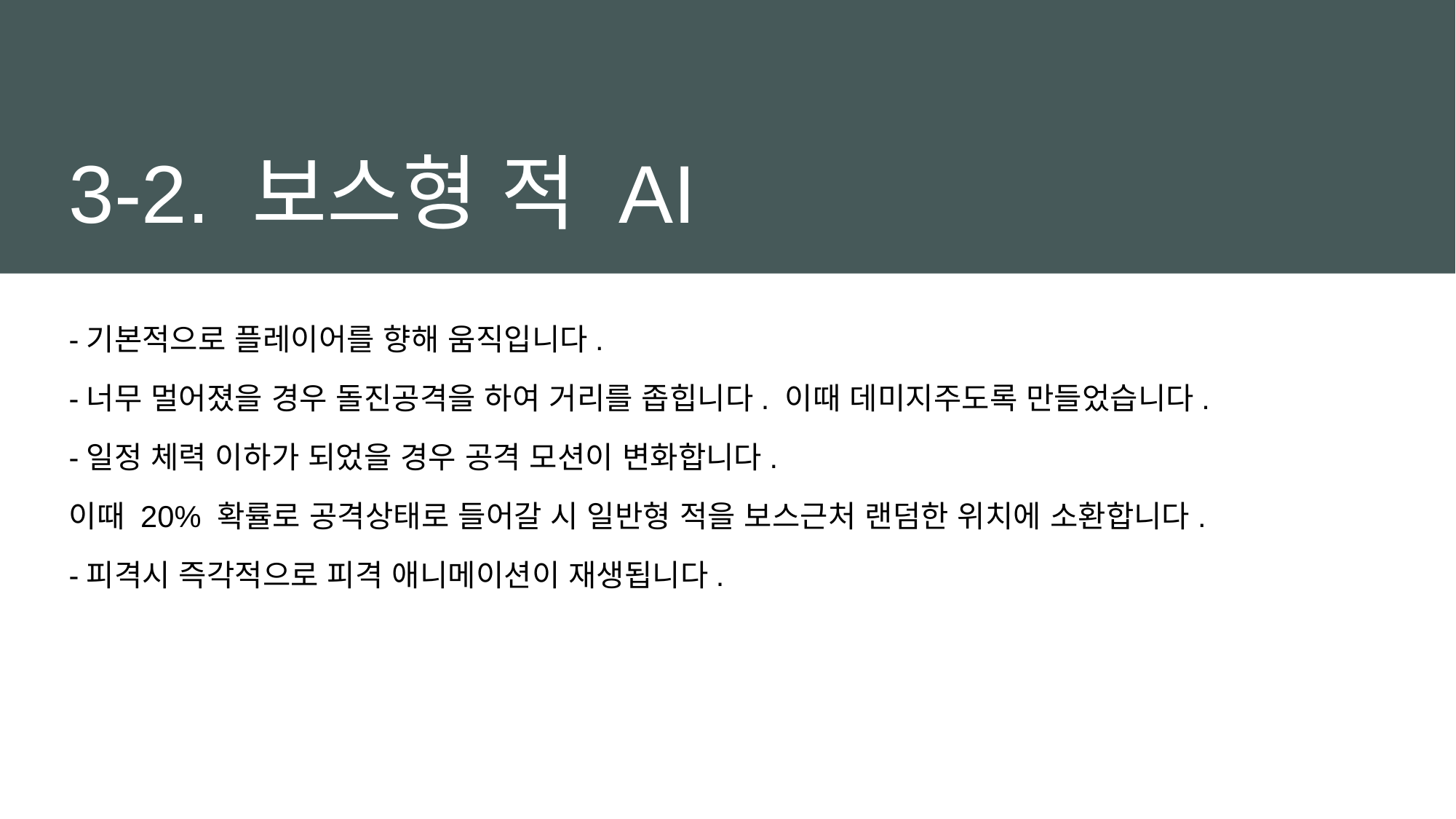

# 3-2. 보스형 적 AI
-기본적으로 플레이어를 향해 움직입니다.
-너무 멀어졌을 경우 돌진공격을 하여 거리를 좁힙니다. 이때 데미지주도록 만들었습니다.
-일정 체력 이하가 되었을 경우 공격 모션이 변화합니다.
이때 20% 확률로 공격상태로 들어갈 시 일반형 적을 보스근처 랜덤한 위치에 소환합니다.
-피격시 즉각적으로 피격 애니메이션이 재생됩니다.